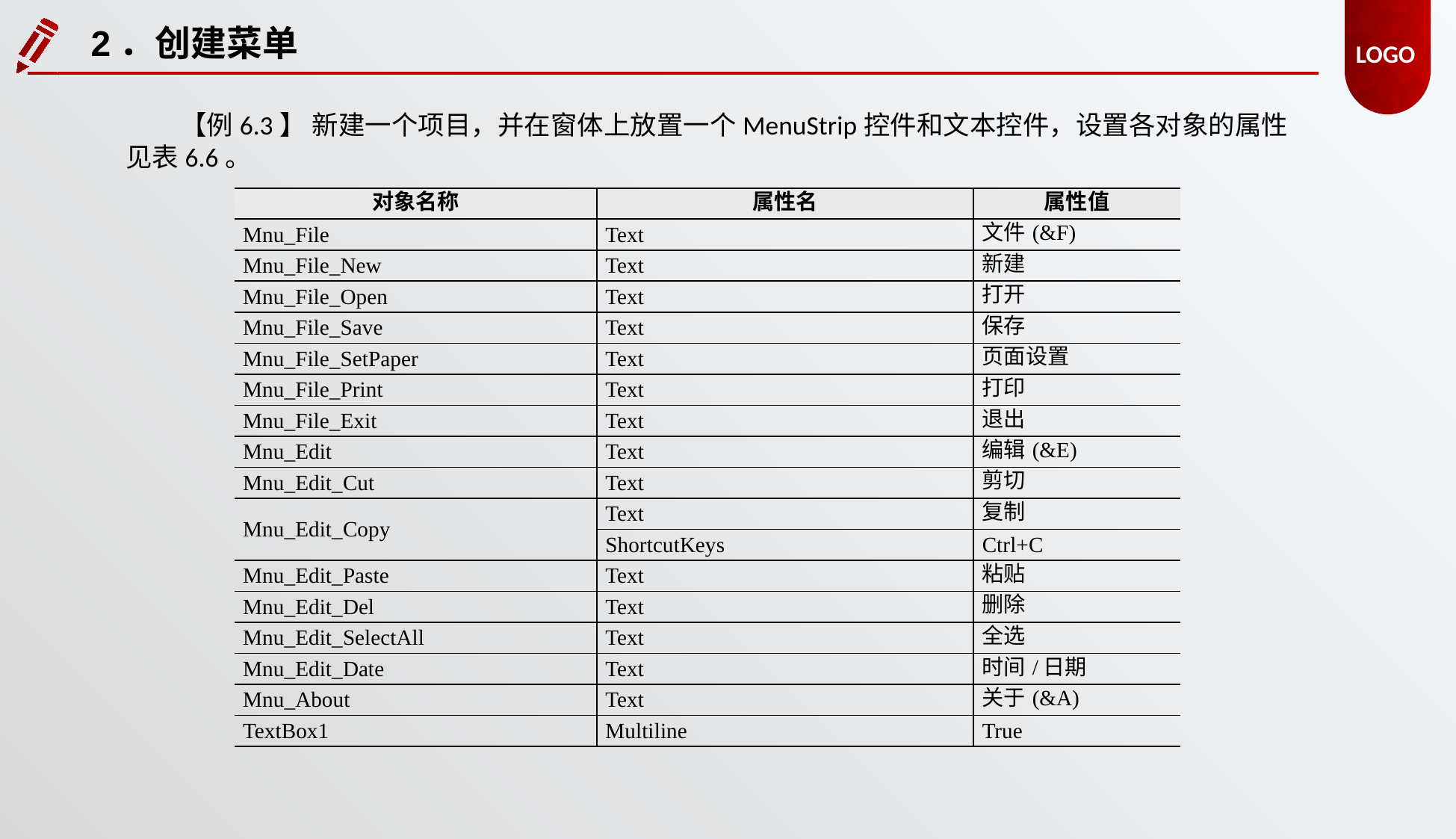

2．创建菜单
【例6.3】 新建一个项目，并在窗体上放置一个MenuStrip控件和文本控件，设置各对象的属性见表6.6。
| 对象名称 | 属性名 | 属性值 |
| --- | --- | --- |
| Mnu\_File | Text | 文件(&F) |
| Mnu\_File\_New | Text | 新建 |
| Mnu\_File\_Open | Text | 打开 |
| Mnu\_File\_Save | Text | 保存 |
| Mnu\_File\_SetPaper | Text | 页面设置 |
| Mnu\_File\_Print | Text | 打印 |
| Mnu\_File\_Exit | Text | 退出 |
| Mnu\_Edit | Text | 编辑(&E) |
| Mnu\_Edit\_Cut | Text | 剪切 |
| Mnu\_Edit\_Copy | Text | 复制 |
|  | ShortcutKeys | Ctrl+C |
| Mnu\_Edit\_Paste | Text | 粘贴 |
| Mnu\_Edit\_Del | Text | 删除 |
| Mnu\_Edit\_SelectAll | Text | 全选 |
| Mnu\_Edit\_Date | Text | 时间/日期 |
| Mnu\_About | Text | 关于(&A) |
| TextBox1 | Multiline | True |